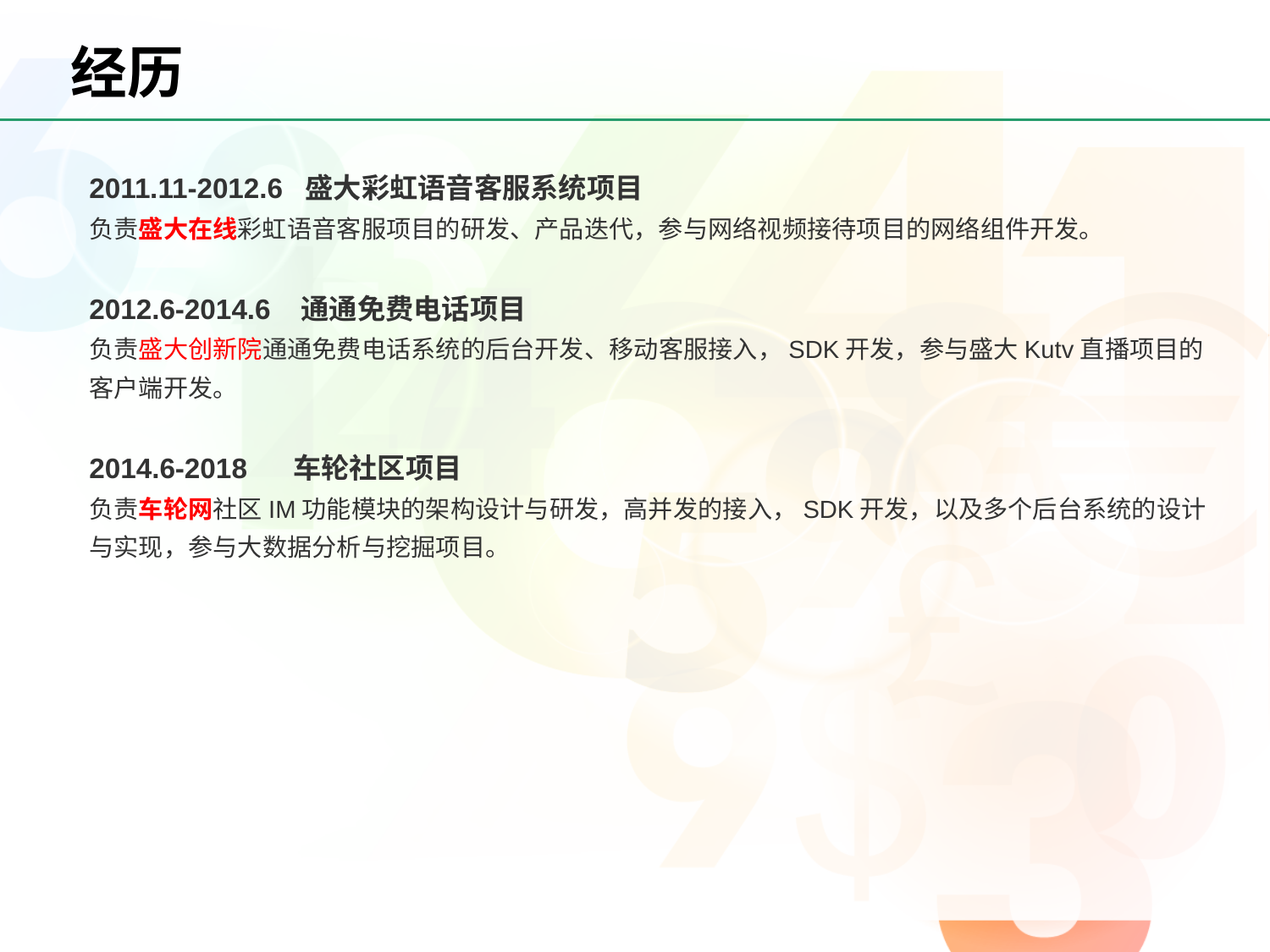

# 经历

2011.11-2012.6  盛大彩虹语音客服系统项目
负责盛大在线彩虹语音客服项目的研发、产品迭代，参与网络视频接待项目的网络组件开发。

2012.6-2014.6   通通免费电话项目
负责盛大创新院通通免费电话系统的后台开发、移动客服接入，SDK开发，参与盛大Kutv直播项目的客户端开发。

2014.6-2018     车轮社区项目
负责车轮网社区IM功能模块的架构设计与研发，高并发的接入，SDK开发，以及多个后台系统的设计与实现，参与大数据分析与挖掘项目。